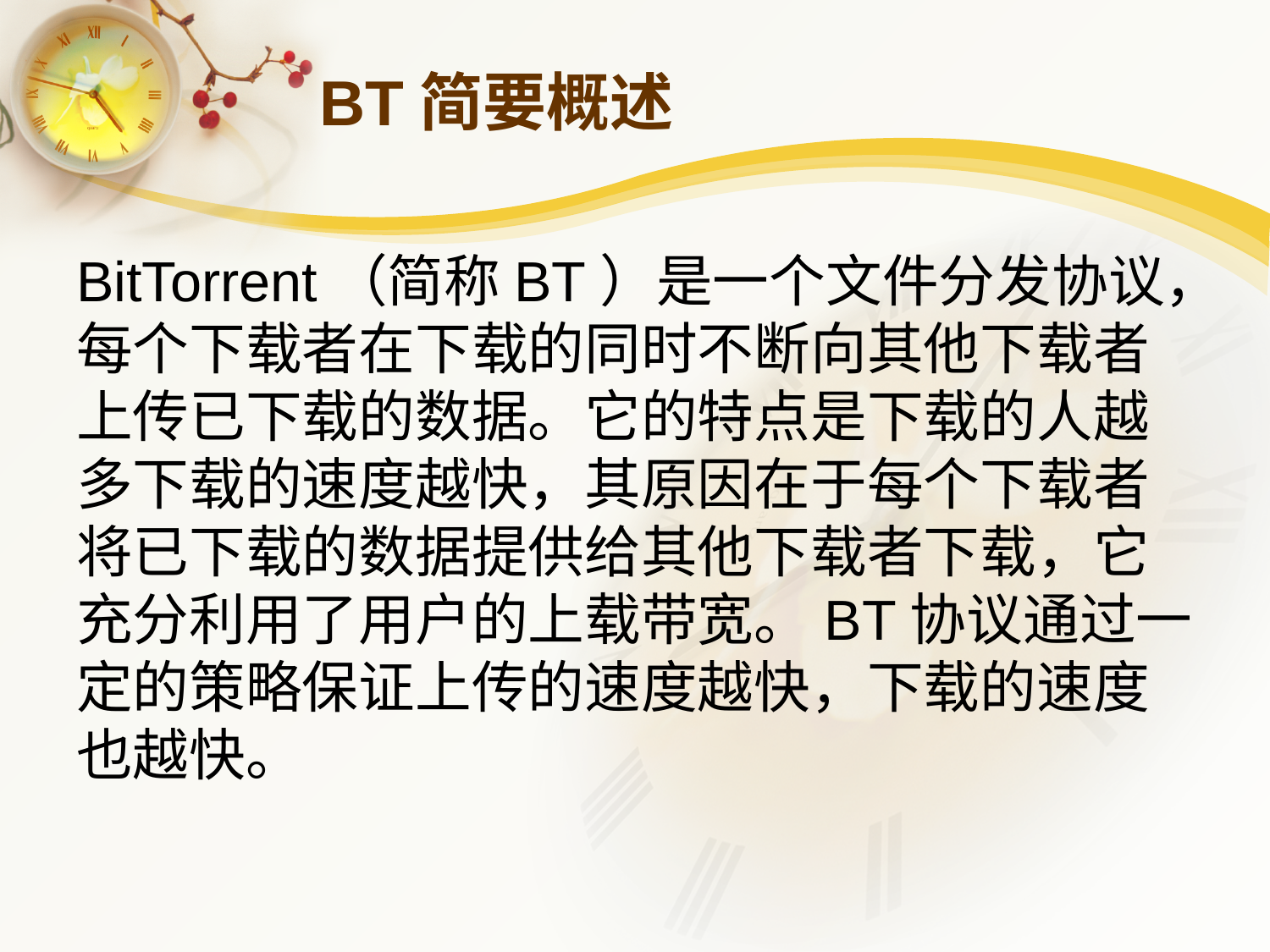

# BT简要概述
BitTorrent（简称BT）是一个文件分发协议，每个下载者在下载的同时不断向其他下载者上传已下载的数据。它的特点是下载的人越多下载的速度越快，其原因在于每个下载者将已下载的数据提供给其他下载者下载，它充分利用了用户的上载带宽。BT协议通过一定的策略保证上传的速度越快，下载的速度也越快。